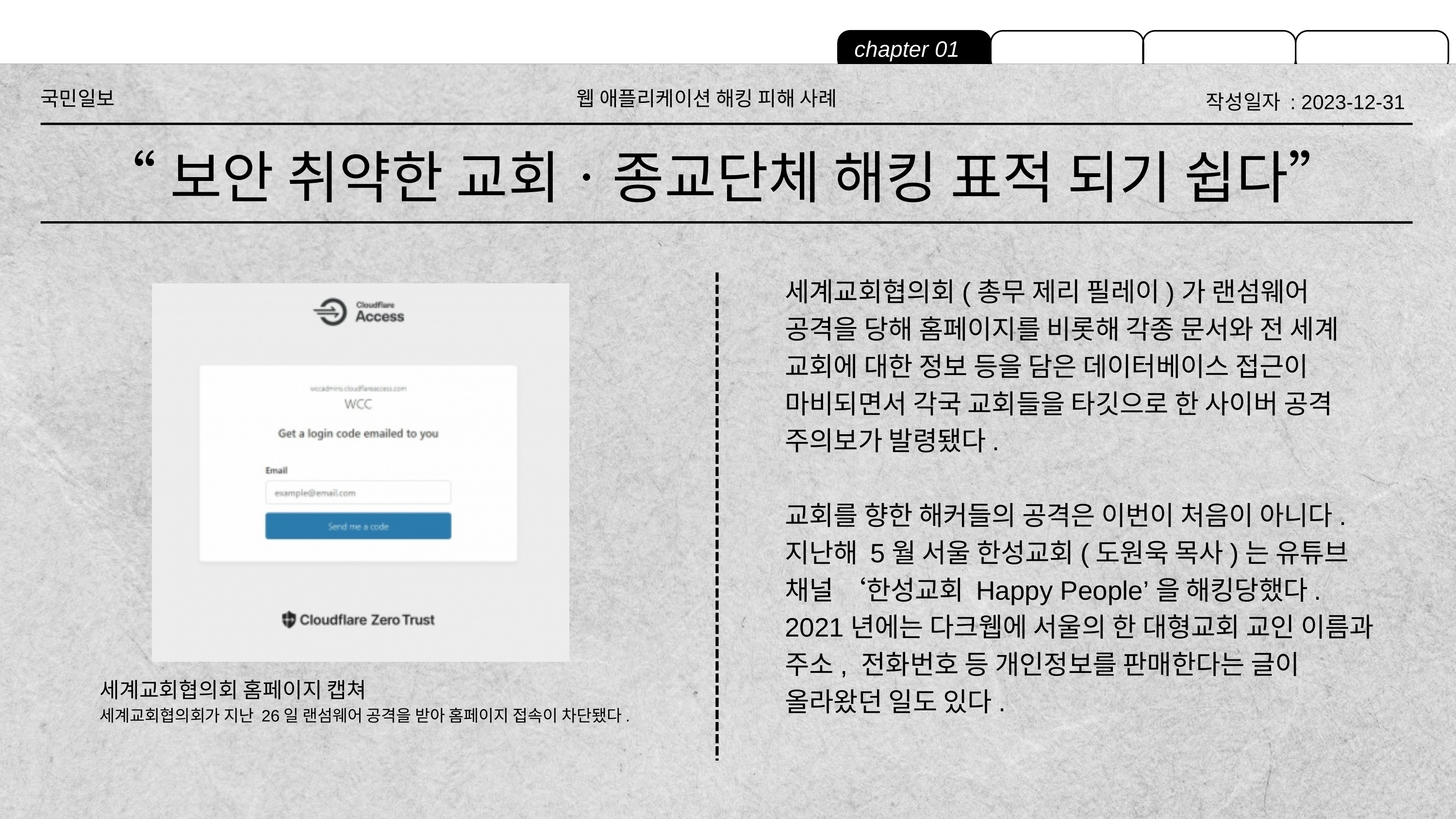

chapter 01

국민일보
웹 애플리케이션 해킹 피해 사례
작성일자 : 2023-12-31

“보안 취약한 교회ㆍ종교단체 해킹 표적 되기 쉽다”

세계교회협의회(총무 제리 필레이)가 랜섬웨어 공격을 당해 홈페이지를 비롯해 각종 문서와 전 세계 교회에 대한 정보 등을 담은 데이터베이스 접근이 마비되면서 각국 교회들을 타깃으로 한 사이버 공격 주의보가 발령됐다.

교회를 향한 해커들의 공격은 이번이 처음이 아니다. 지난해 5월 서울 한성교회(도원욱 목사)는 유튜브 채널 ‘한성교회 Happy People’을 해킹당했다. 2021년에는 다크웹에 서울의 한 대형교회 교인 이름과 주소, 전화번호 등 개인정보를 판매한다는 글이 올라왔던 일도 있다.

세계교회협의회 홈페이지 캡쳐
세계교회협의회가 지난 26일 랜섬웨어 공격을 받아 홈페이지 접속이 차단됐다.